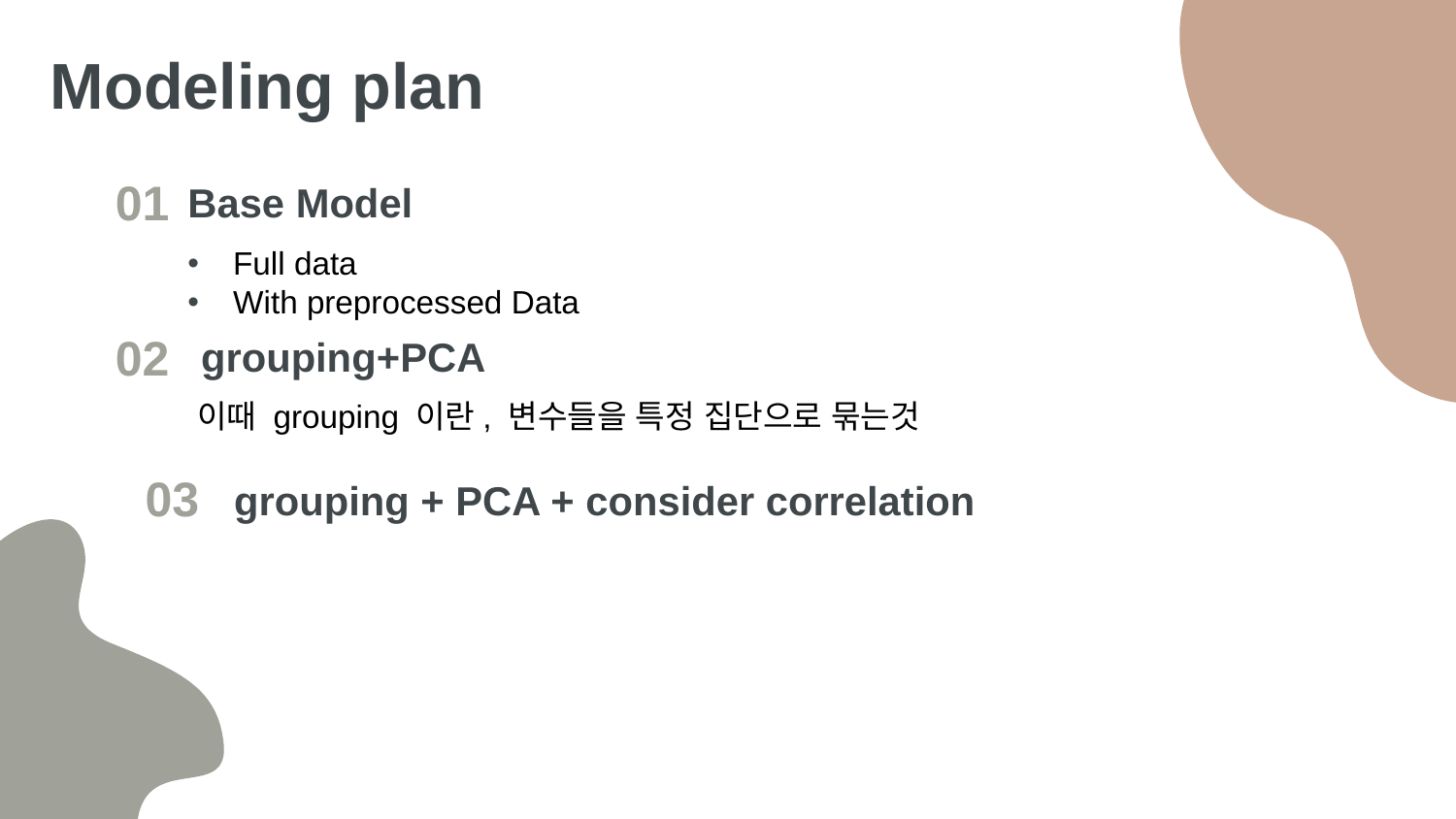

Modeling plan
Base Model
01
Full data
With preprocessed Data
grouping+PCA
02
이때 grouping 이란, 변수들을 특정 집단으로 묶는것
grouping + PCA + consider correlation
03